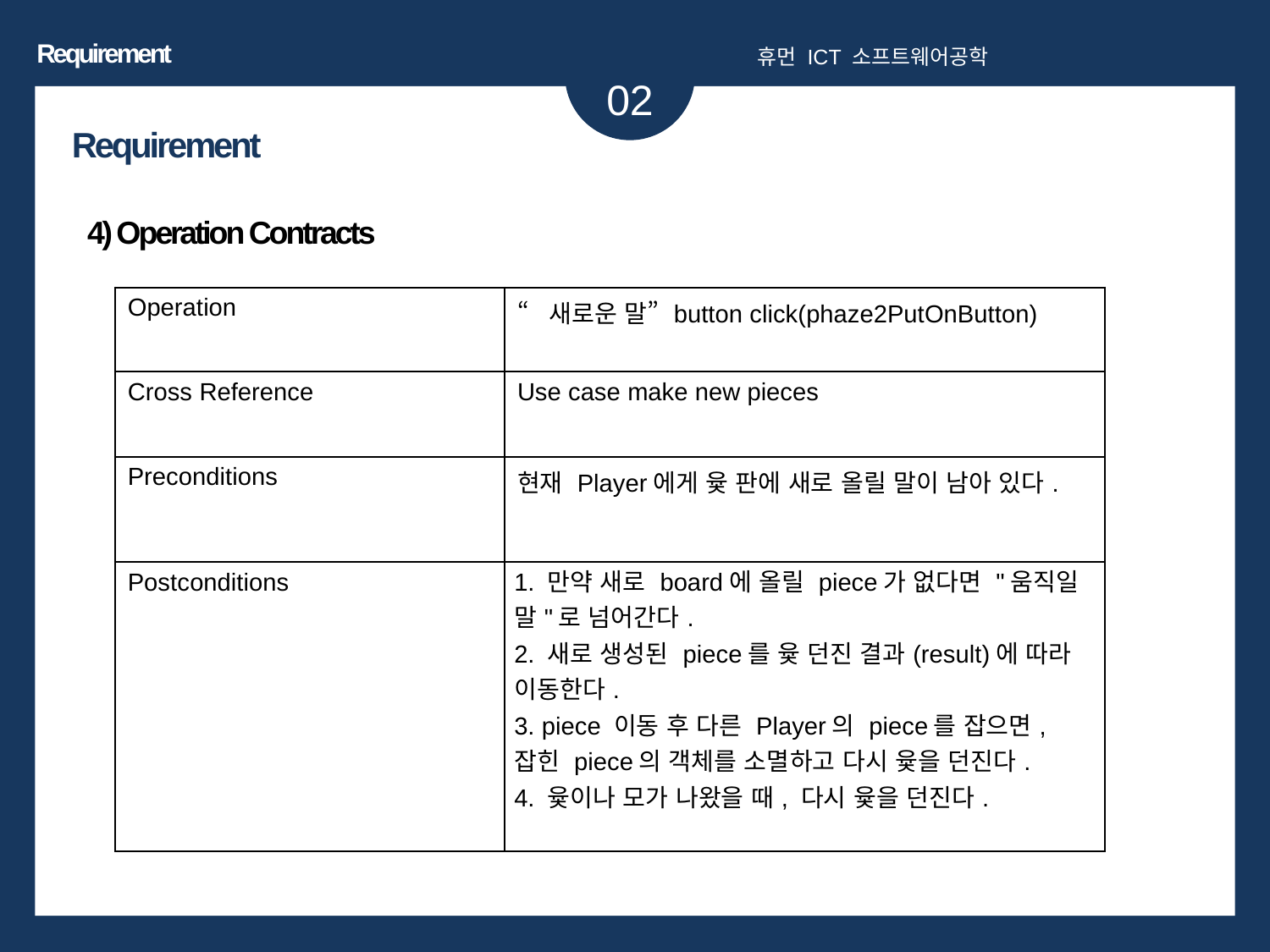

Requirement
휴먼 ICT 소프트웨어공학
02

Requirement

4) Operation Contracts

| Operation | “새로운 말” button click(phaze2PutOnButton) |
| --- | --- |
| Cross Reference | Use case make new pieces |
| Preconditions | 현재 Player에게 윷 판에 새로 올릴 말이 남아 있다. |
| Postconditions | 1. 만약 새로 board에 올릴 piece가 없다면 "움직일 말"로 넘어간다. 2. 새로 생성된 piece를 윷 던진 결과(result)에 따라 이동한다. 3. piece 이동 후 다른 Player의 piece를 잡으면, 잡힌 piece의 객체를 소멸하고 다시 윷을 던진다. 4. 윷이나 모가 나왔을 때, 다시 윷을 던진다. |